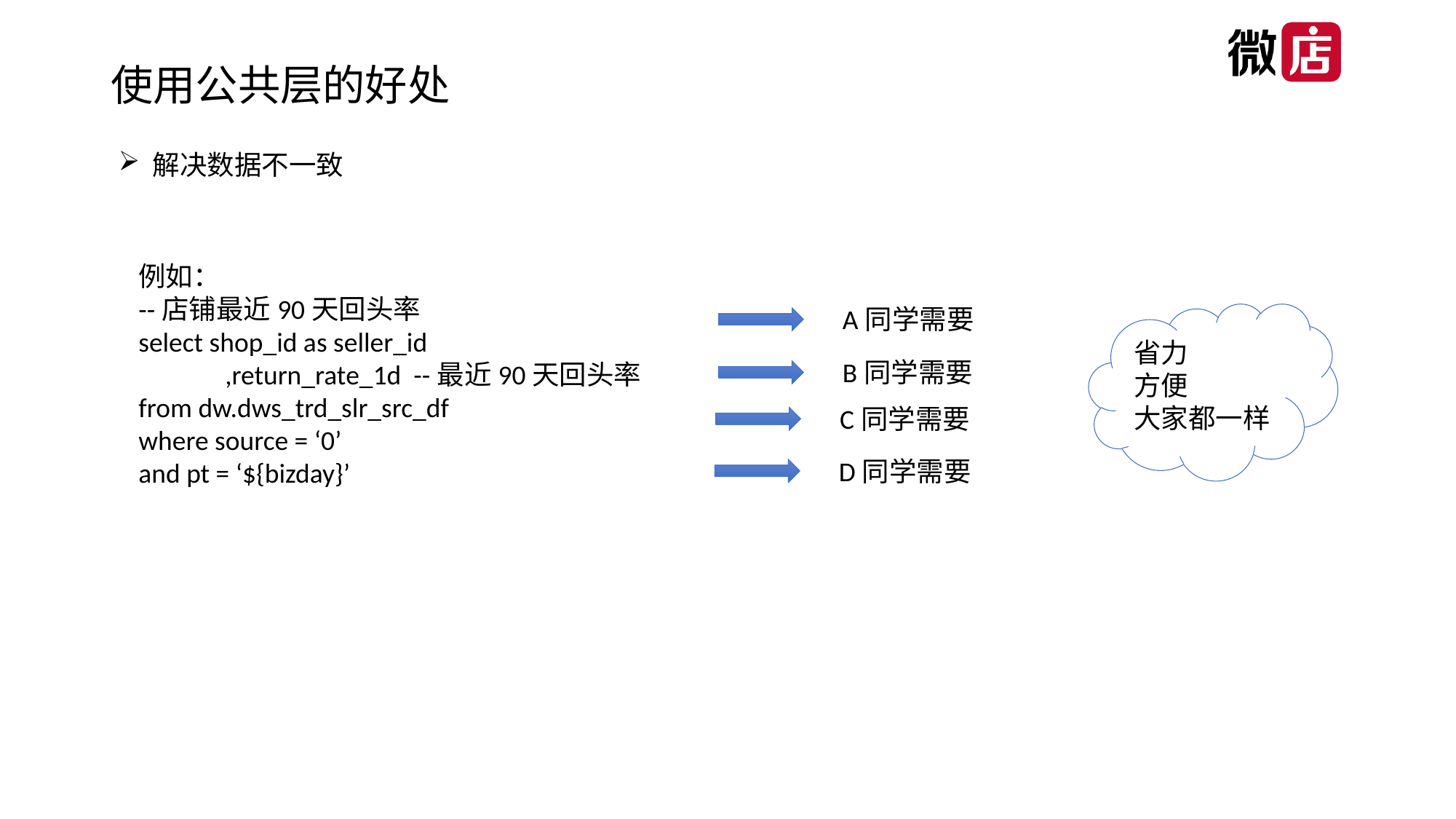

# 使用公共层的好处
解决数据不一致
例如：
--店铺最近90天回头率
select shop_id as seller_id
              ,return_rate_1d  --最近90天回头率
from dw.dws_trd_slr_src_df
where source = ‘0’
and pt = ‘${bizday}’
A同学需要

省力
方便
大家都一样
B同学需要

C同学需要

D同学需要